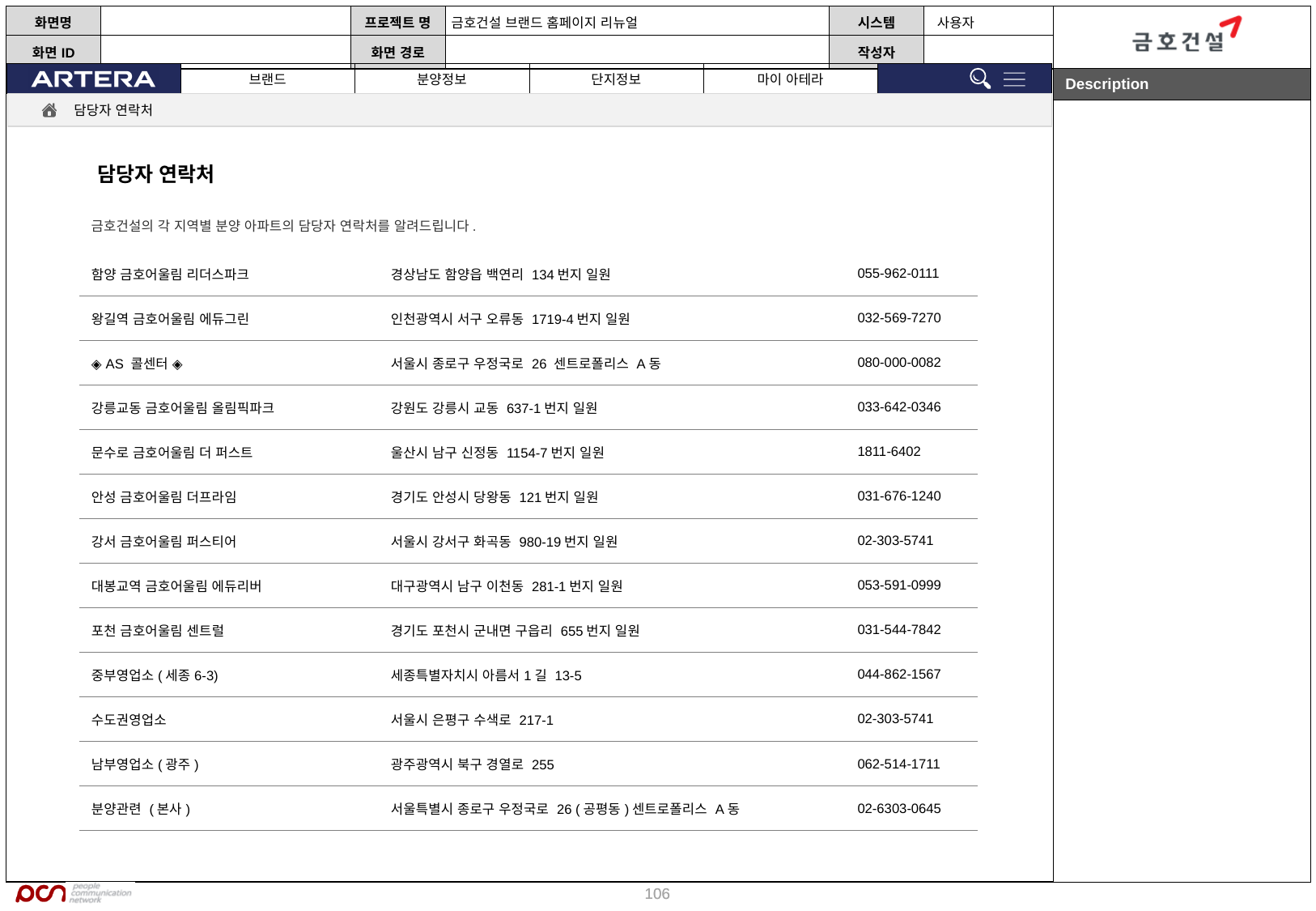

담당자 연락처

담당자 연락처
금호건설의 각 지역별 분양 아파트의 담당자 연락처를 알려드립니다.
| 함양 금호어울림 리더스파크 | 경상남도 함양읍 백연리 134번지 일원 | 055-962-0111 |
| --- | --- | --- |
| 왕길역 금호어울림 에듀그린 | 인천광역시 서구 오류동 1719-4번지 일원 | 032-569-7270 |
| ◈ AS 콜센터 ◈ | 서울시 종로구 우정국로 26 센트로폴리스 A동 | 080-000-0082 |
| 강릉교동 금호어울림 올림픽파크 | 강원도 강릉시 교동 637-1번지 일원 | 033-642-0346 |
| 문수로 금호어울림 더 퍼스트 | 울산시 남구 신정동 1154-7번지 일원 | 1811-6402 |
| 안성 금호어울림 더프라임 | 경기도 안성시 당왕동 121번지 일원 | 031-676-1240 |
| 강서 금호어울림 퍼스티어 | 서울시 강서구 화곡동 980-19번지 일원 | 02-303-5741 |
| 대봉교역 금호어울림 에듀리버 | 대구광역시 남구 이천동 281-1번지 일원 | 053-591-0999 |
| 포천 금호어울림 센트럴 | 경기도 포천시 군내면 구읍리 655번지 일원 | 031-544-7842 |
| 중부영업소(세종6-3) | 세종특별자치시 아름서1길 13-5 | 044-862-1567 |
| 수도권영업소 | 서울시 은평구 수색로 217-1 | 02-303-5741 |
| 남부영업소(광주) | 광주광역시 북구 경열로 255 | 062-514-1711 |
| 분양관련 (본사) | 서울특별시 종로구 우정국로 26 (공평동)센트로폴리스 A동 | 02-6303-0645 |